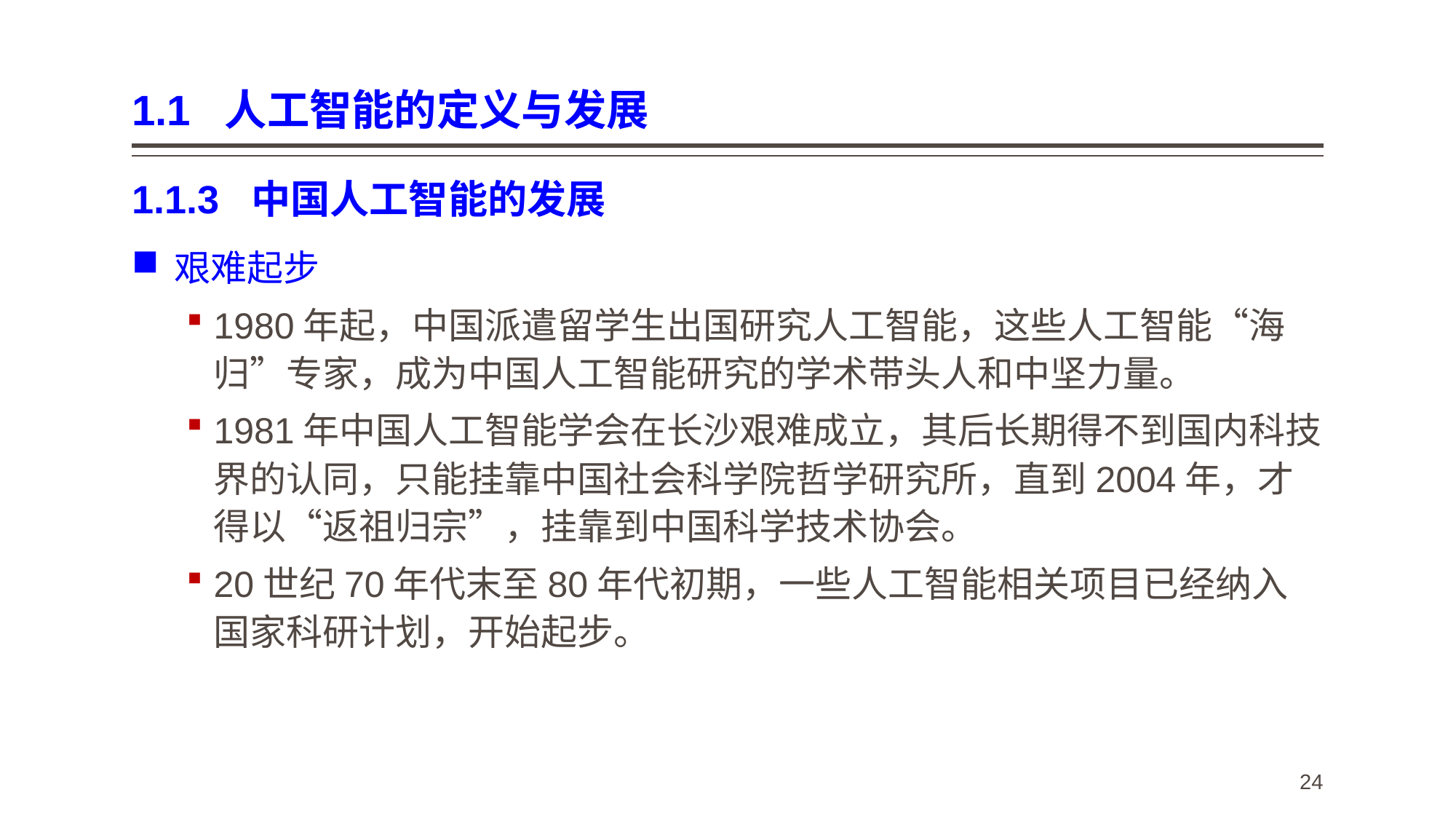

# 1.1  人工智能的定义与发展
1.1.3  中国人工智能的发展
艰难起步
1980年起，中国派遣留学生出国研究人工智能，这些人工智能“海归”专家，成为中国人工智能研究的学术带头人和中坚力量。
1981年中国人工智能学会在长沙艰难成立，其后长期得不到国内科技界的认同，只能挂靠中国社会科学院哲学研究所，直到2004年，才得以“返祖归宗”，挂靠到中国科学技术协会。
20世纪70年代末至80年代初期，一些人工智能相关项目已经纳入国家科研计划，开始起步。
24